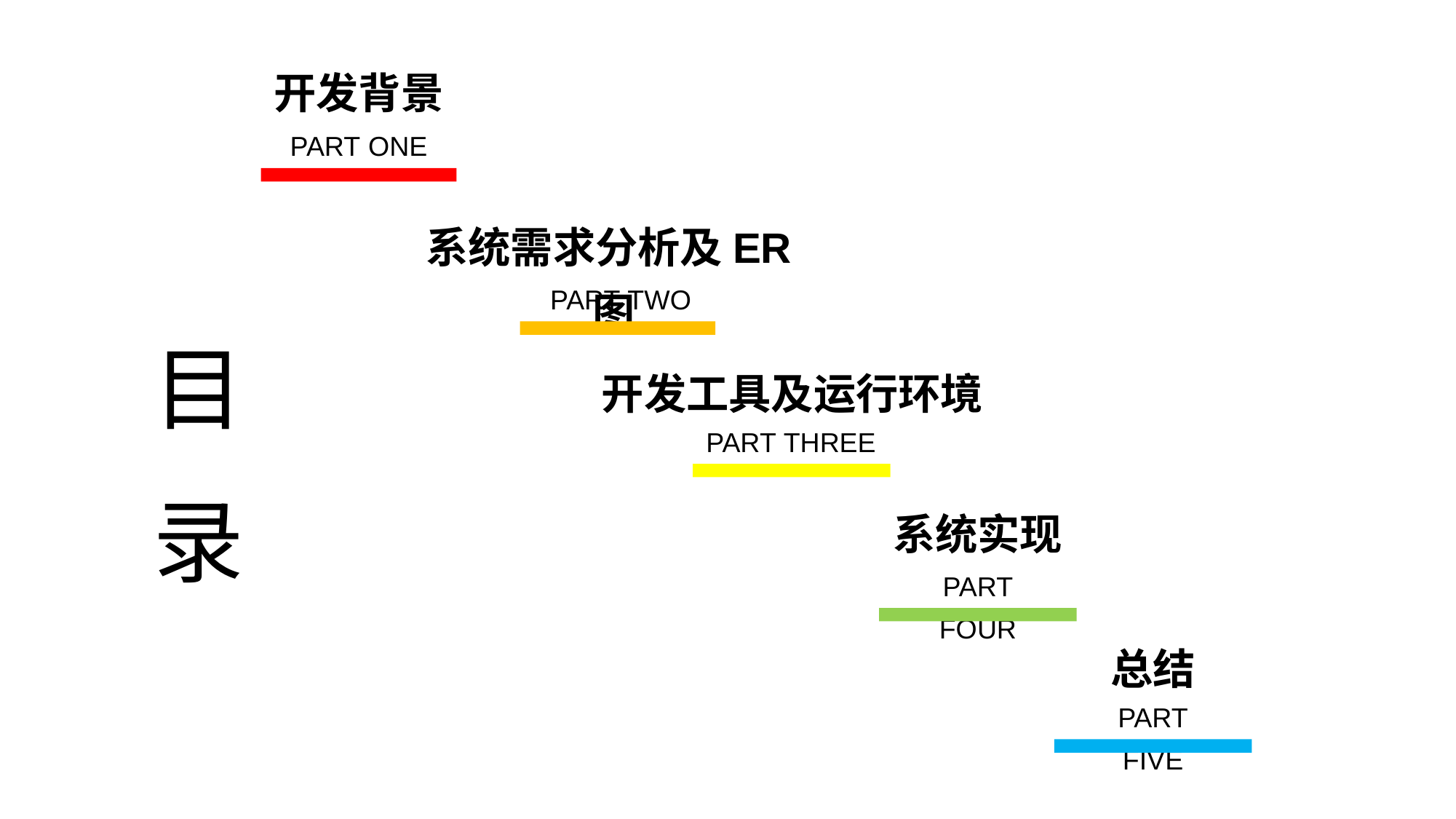

开发背景
PART ONE

系统需求分析及ER图
PART TWO

目

录

开发工具及运行环境
PART THREE

系统实现
PART FOUR

总结
PART FIVE